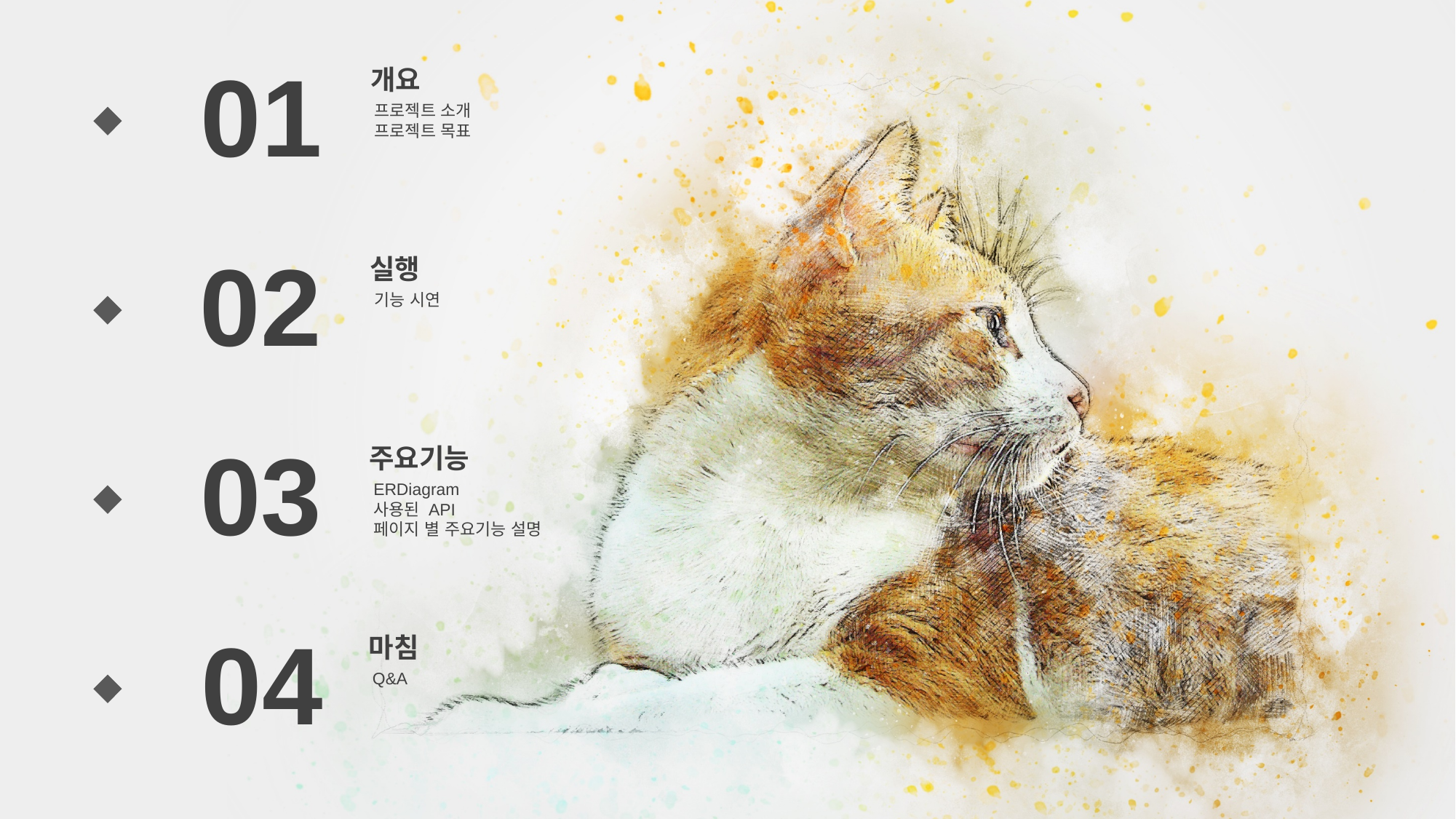

01
개요
프로젝트 소개
프로젝트 목표

02
실행
기능 시연

03
주요기능
ERDiagram
사용된 API
페이지 별 주요기능 설명

04
마침
Q&A